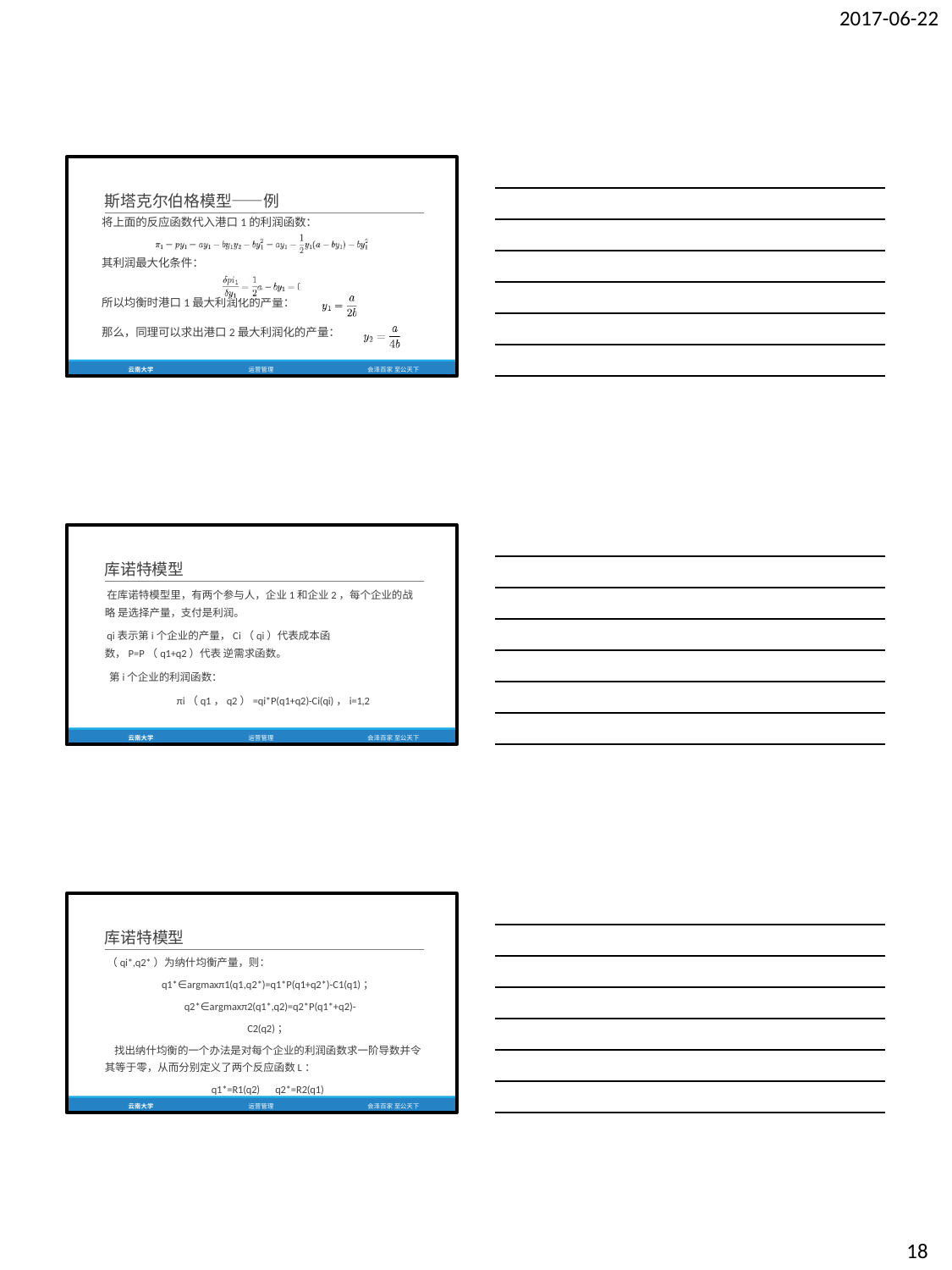

2017-06-22

斯塔克尔伯格模型——例
将上面的反应函数代入港口1的利润函数：

其利润最大化条件：

所以均衡时港口1最大利润化的产量：

那么，同理可以求出港口2最大利润化的产量：

云南大学
运营管理
会泽百家 至公天下

库诺特模型
在库诺特模型里，有两个参与人，企业1和企业2，每个企业的战略 是选择产量，支付是利润。
qi表示第i个企业的产量，Ci（qi）代表成本函数，P=P（q1+q2）代表 逆需求函数。

第i个企业的利润函数：

πi（q1，q2）=qi*P(q1+q2)-Ci(qi)，i=1,2

云南大学
运营管理
会泽百家 至公天下

库诺特模型
（qi*,q2*）为纳什均衡产量，则：
q1*∈argmaxπ1(q1,q2*)=q1*P(q1+q2*)-C1(q1)；  q2*∈argmaxπ2(q1*,q2)=q2*P(q1*+q2)-C2(q2)；
找出纳什均衡的一个办法是对每个企业的利润函数求一阶导数并令 其等于零，从而分别定义了两个反应函数L：
q1*=R1(q2)	q2*=R2(q1)

云南大学
运营管理
会泽百家 至公天下

18